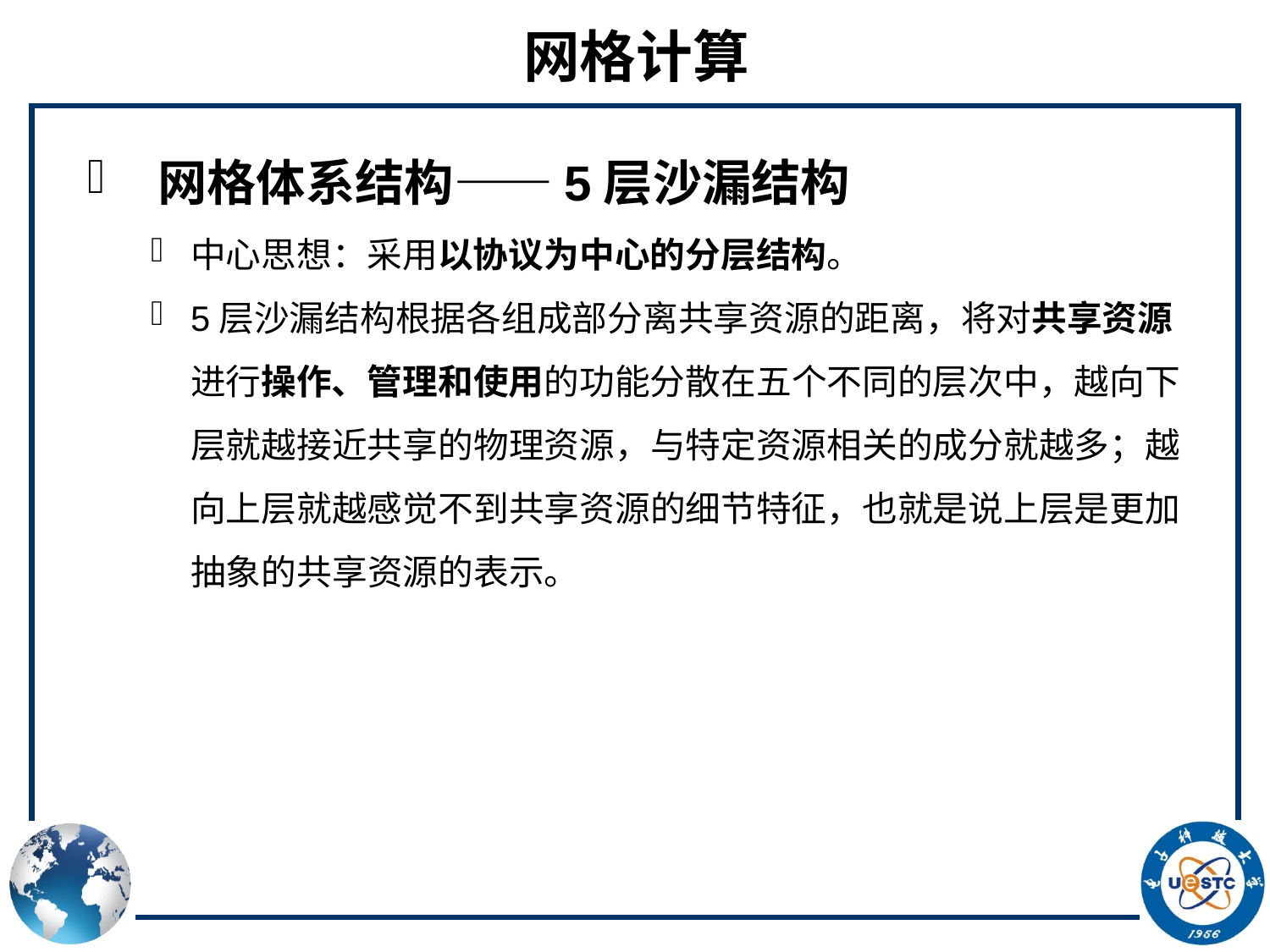

# 网格计算
 网格体系结构——5层沙漏结构
中心思想：采用以协议为中心的分层结构。
5层沙漏结构根据各组成部分离共享资源的距离，将对共享资源进行操作、管理和使用的功能分散在五个不同的层次中，越向下层就越接近共享的物理资源，与特定资源相关的成分就越多；越向上层就越感觉不到共享资源的细节特征，也就是说上层是更加抽象的共享资源的表示。